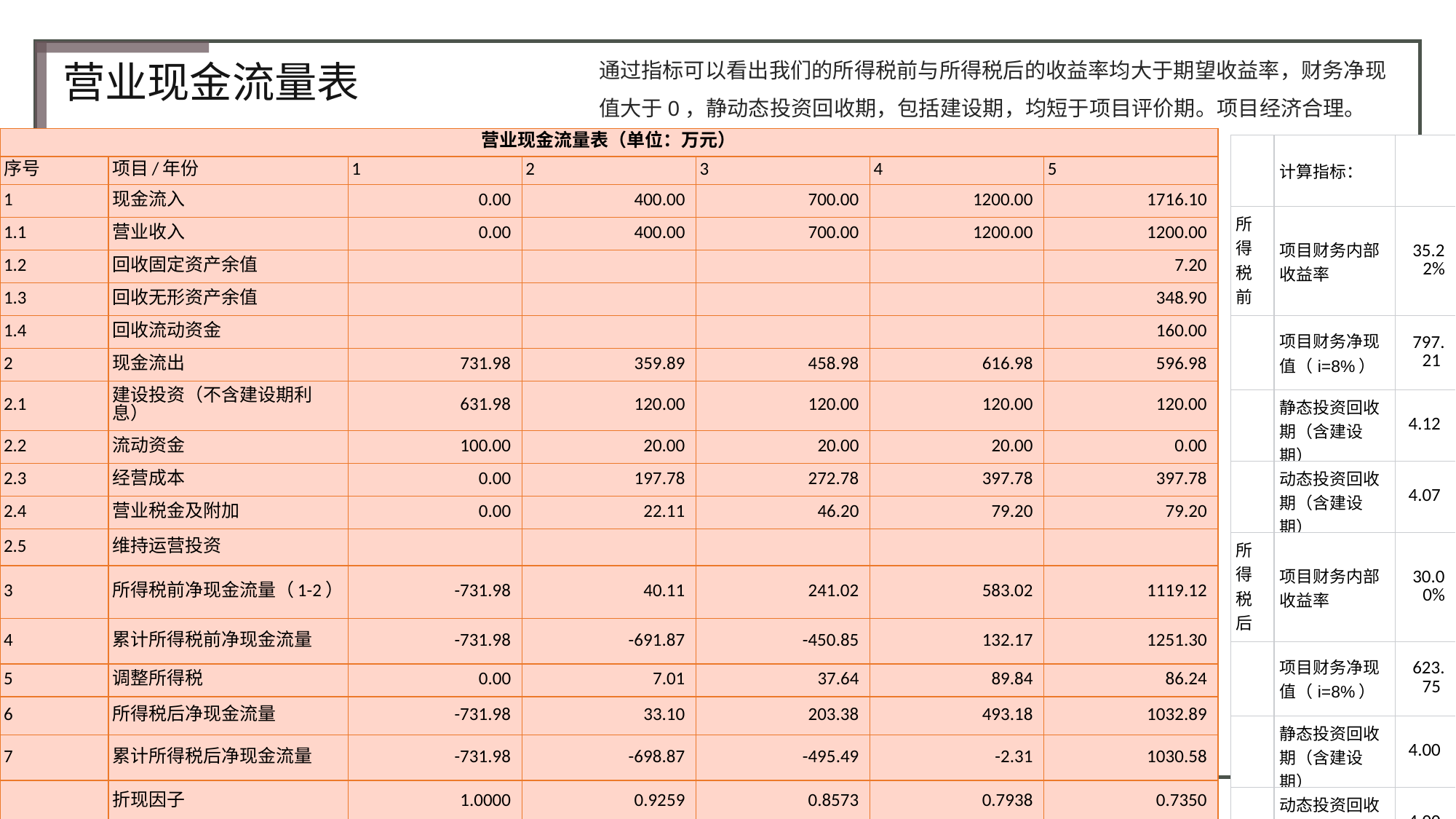

通过指标可以看出我们的所得税前与所得税后的收益率均大于期望收益率，财务净现值大于0，静动态投资回收期，包括建设期，均短于项目评价期。项目经济合理。

营业现金流量表
| 营业现金流量表（单位：万元） |  |  |  |  |  |  |
| --- | --- | --- | --- | --- | --- | --- |
| 序号 | 项目/年份 | 1 | 2 | 3 | 4 | 5 |
| 1 | 现金流入 | 0.00 | 400.00 | 700.00 | 1200.00 | 1716.10 |
| 1.1 | 营业收入 | 0.00 | 400.00 | 700.00 | 1200.00 | 1200.00 |
| 1.2 | 回收固定资产余值 |  |  |  |  | 7.20 |
| 1.3 | 回收无形资产余值 |  |  |  |  | 348.90 |
| 1.4 | 回收流动资金 |  |  |  |  | 160.00 |
| 2 | 现金流出 | 731.98 | 359.89 | 458.98 | 616.98 | 596.98 |
| 2.1 | 建设投资（不含建设期利息） | 631.98 | 120.00 | 120.00 | 120.00 | 120.00 |
| 2.2 | 流动资金 | 100.00 | 20.00 | 20.00 | 20.00 | 0.00 |
| 2.3 | 经营成本 | 0.00 | 197.78 | 272.78 | 397.78 | 397.78 |
| 2.4 | 营业税金及附加 | 0.00 | 22.11 | 46.20 | 79.20 | 79.20 |
| 2.5 | 维持运营投资 |  |  |  |  |  |
| 3 | 所得税前净现金流量（1-2） | -731.98 | 40.11 | 241.02 | 583.02 | 1119.12 |
| 4 | 累计所得税前净现金流量 | -731.98 | -691.87 | -450.85 | 132.17 | 1251.30 |
| 5 | 调整所得税 | 0.00 | 7.01 | 37.64 | 89.84 | 86.24 |
| 6 | 所得税后净现金流量 | -731.98 | 33.10 | 203.38 | 493.18 | 1032.89 |
| 7 | 累计所得税后净现金流量 | -731.98 | -698.87 | -495.49 | -2.31 | 1030.58 |
|  | 折现因子 | 1.0000 | 0.9259 | 0.8573 | 0.7938 | 0.7350 |
|  | 计算指标： |  |  |
| --- | --- | --- | --- |
| 所得税前： | 项目财务内部收益率 | 35.22% |  |
|  | 项目财务净现值（i=8%） | 797.21 | 万元 |
|  | 静态投资回收期（含建设期） | 4.12 | 年 |
|  | 动态投资回收期（含建设期） | 4.07 | 年 |
| 所得税后： | 项目财务内部收益率 | 30.00% |  |
|  | 项目财务净现值（i=8%） | 623.75 | 万元 |
|  | 静态投资回收期（含建设期） | 4.00 | 年 |
|  | 动态投资回收期（含建设期） | 4.00 | 年 |